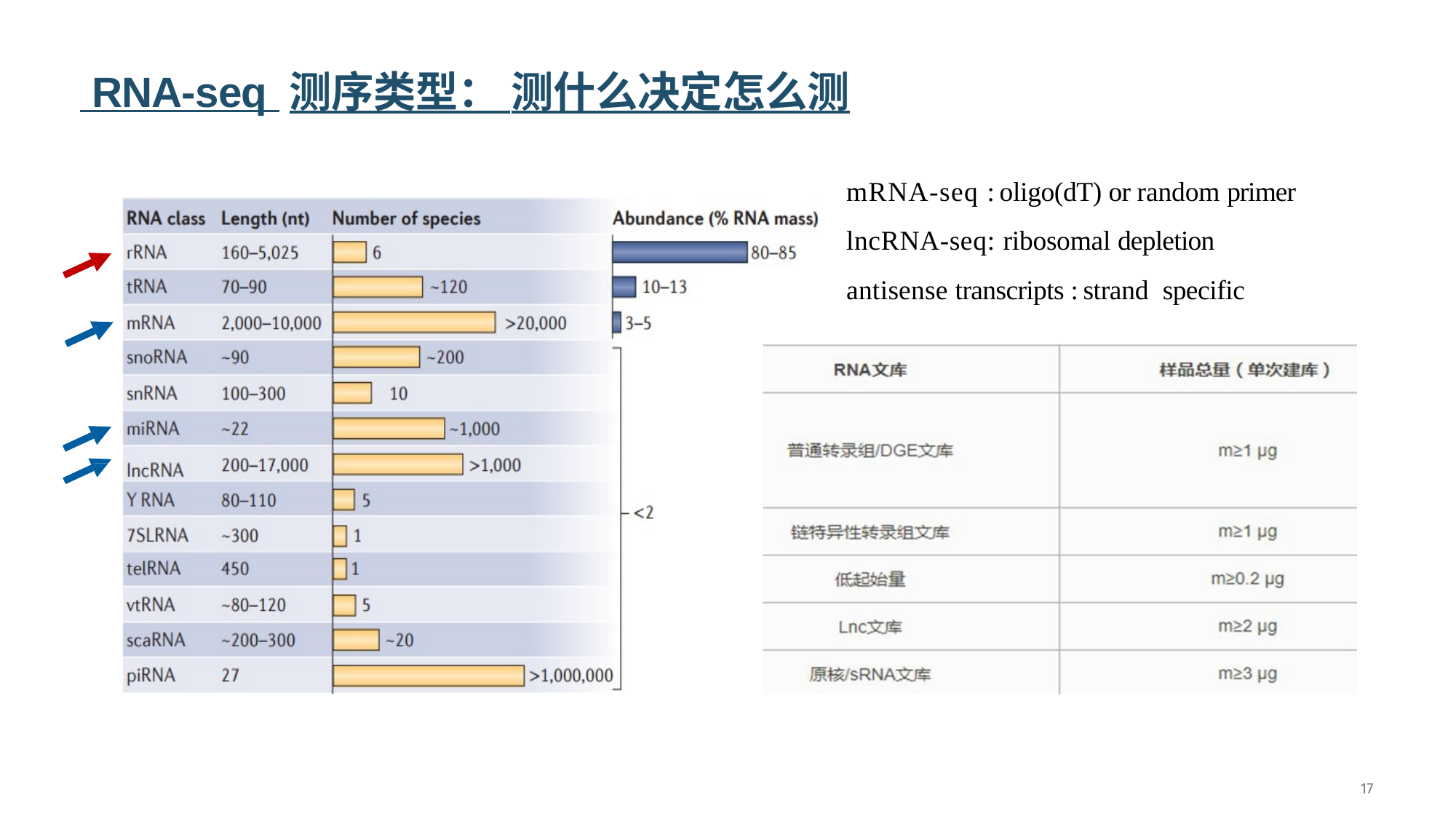

# RNA-seq 测序类型： 测什么决定怎么测
mRNA-seq : oligo(dT) or random primer  lncRNA-seq: ribosomal depletion  antisense transcripts : strand  specific

17